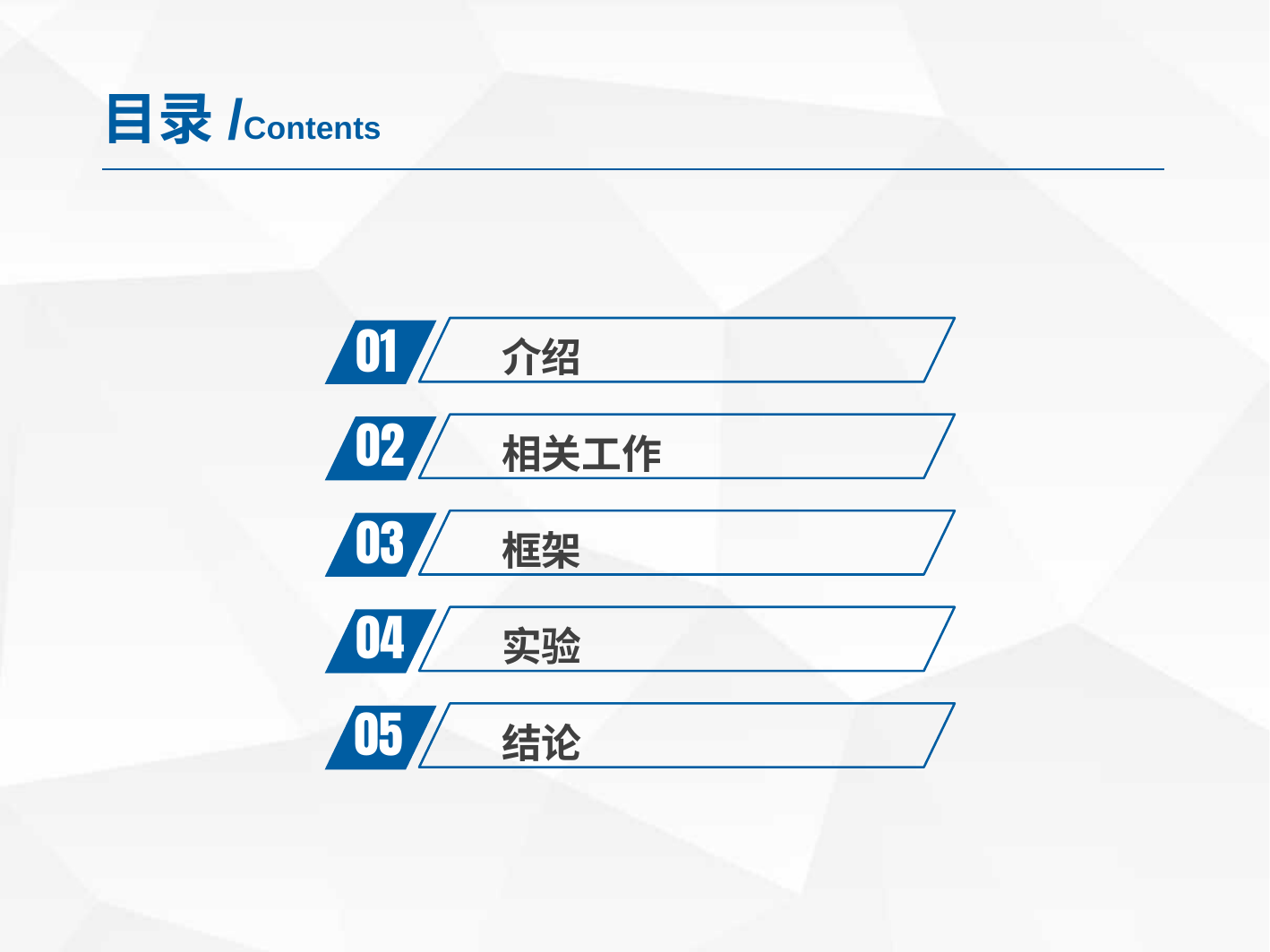

目录/Contents
01

介绍
02

相关工作
03

框架
04

实验
05

结论